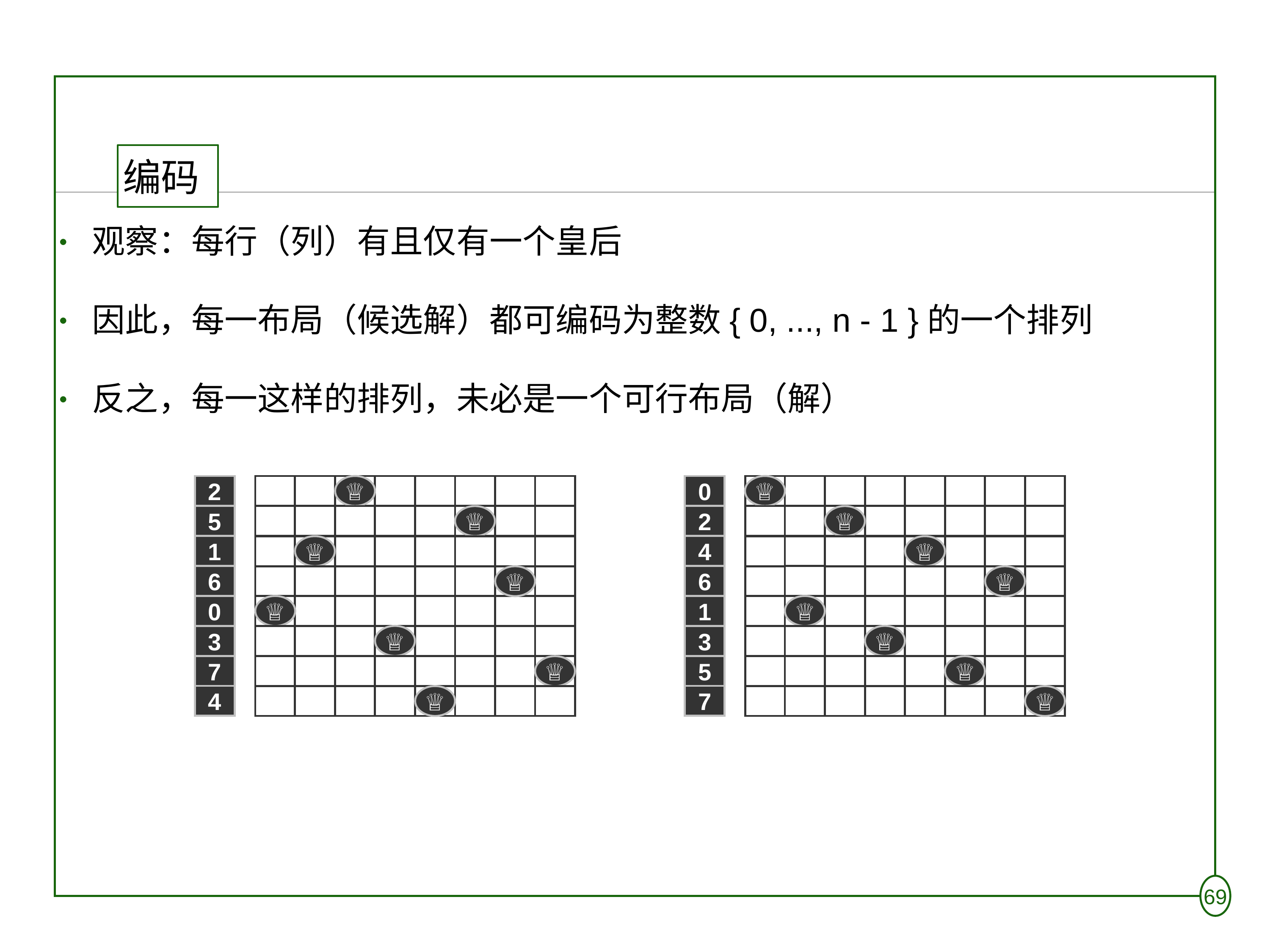

# 编码
观察：每行（列）有且仅有一个皇后
因此，每一布局（候选解）都可编码为整数{ 0, ..., n - 1 }的一个排列
反之，每一这样的排列，未必是一个可行布局（解）
2

♕

0
♕

5

♕

2

♕

1
4

♕

♕

6
6

♕

♕

0

♕

1

♕

3

♕

3

♕

7
5

♕

♕

4
7

♕

♕